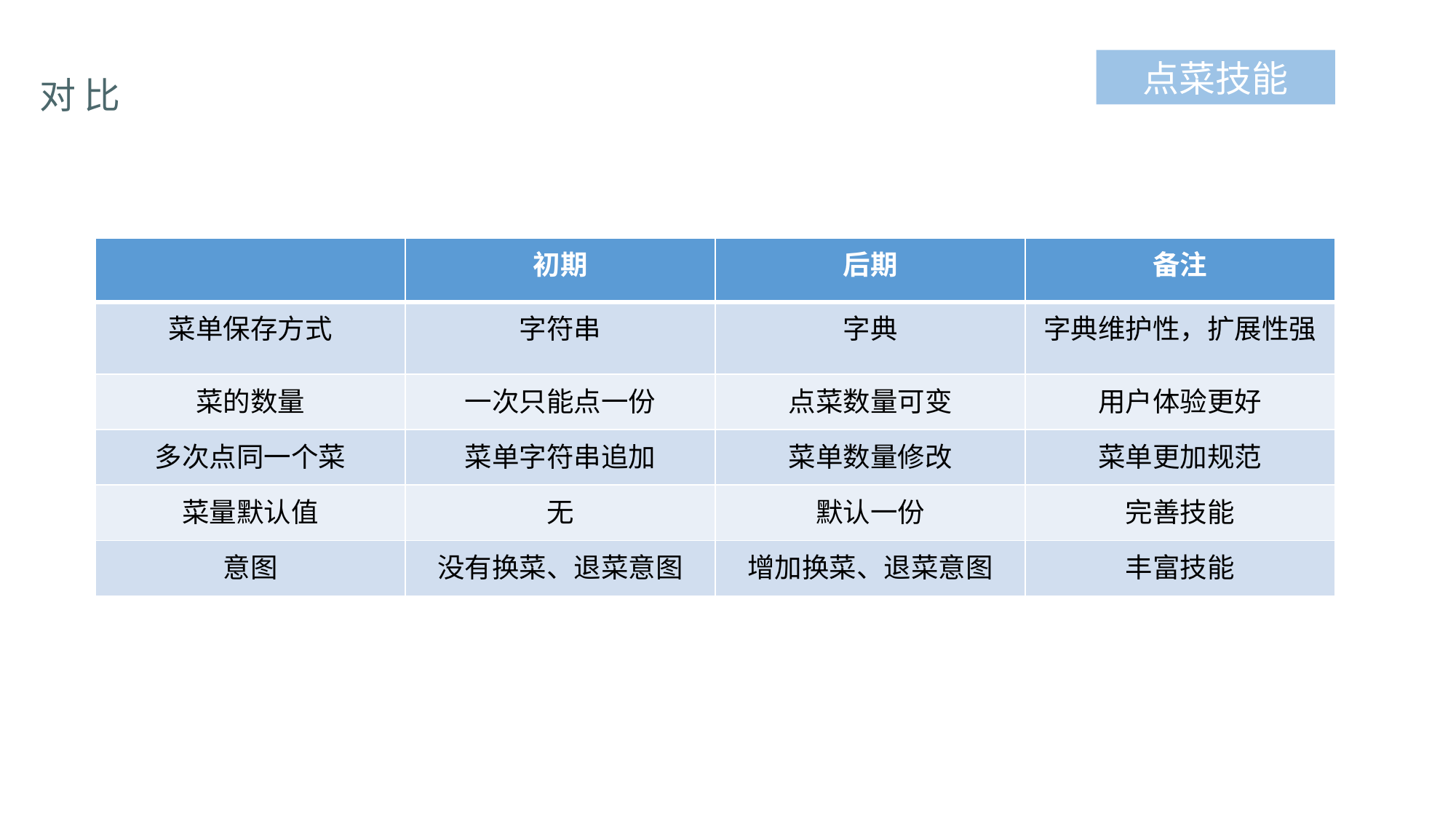

对 比
点菜技能
|  | 初期 | 后期 | 备注 |
| --- | --- | --- | --- |
| 菜单保存方式 | 字符串 | 字典 | 字典维护性，扩展性强 |
| 菜的数量 | 一次只能点一份 | 点菜数量可变 | 用户体验更好 |
| 多次点同一个菜 | 菜单字符串追加 | 菜单数量修改 | 菜单更加规范 |
| 菜量默认值 | 无 | 默认一份 | 完善技能 |
| 意图 | 没有换菜、退菜意图 | 增加换菜、退菜意图 | 丰富技能 |